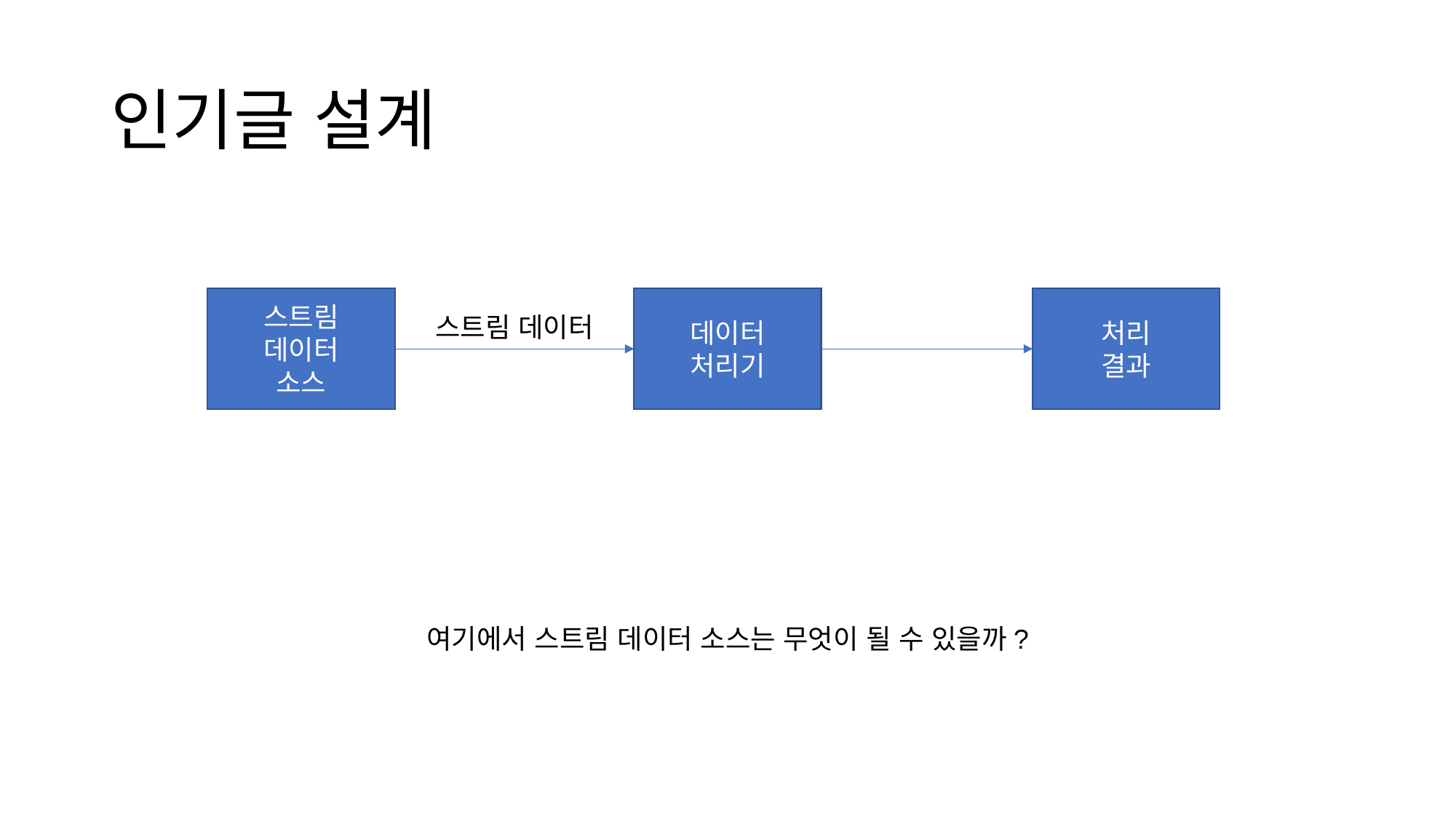

# 인기글 설계
처리
결과
데이터
처리기
스트림
데이터
소스
스트림 데이터
여기에서 스트림 데이터 소스는 무엇이 될 수 있을까?